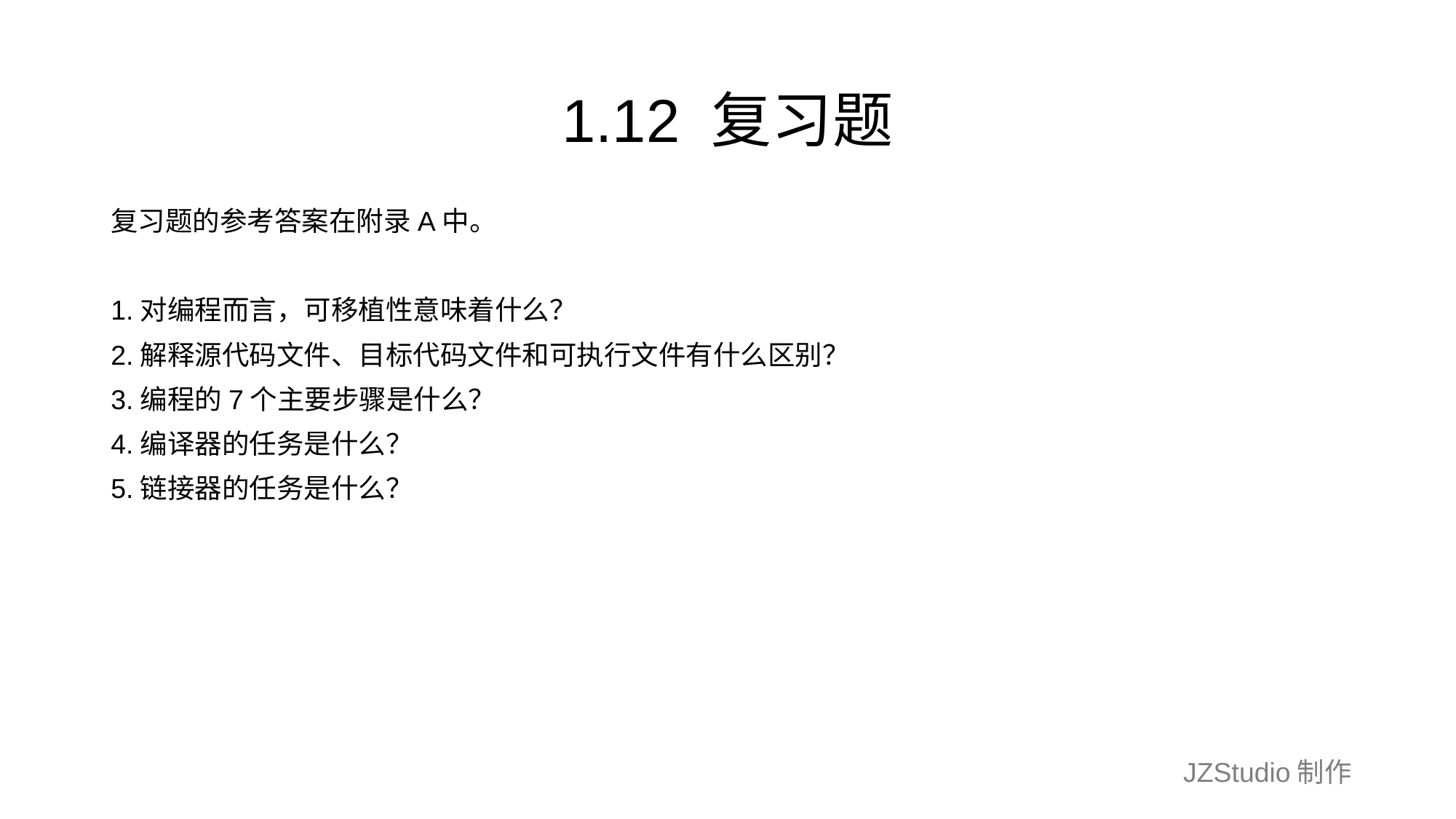

# 1.12 复习题
复习题的参考答案在附录A中。

1.对编程而言，可移植性意味着什么？
2.解释源代码文件、目标代码文件和可执行文件有什么区别？
3.编程的7个主要步骤是什么？
4.编译器的任务是什么？
5.链接器的任务是什么？